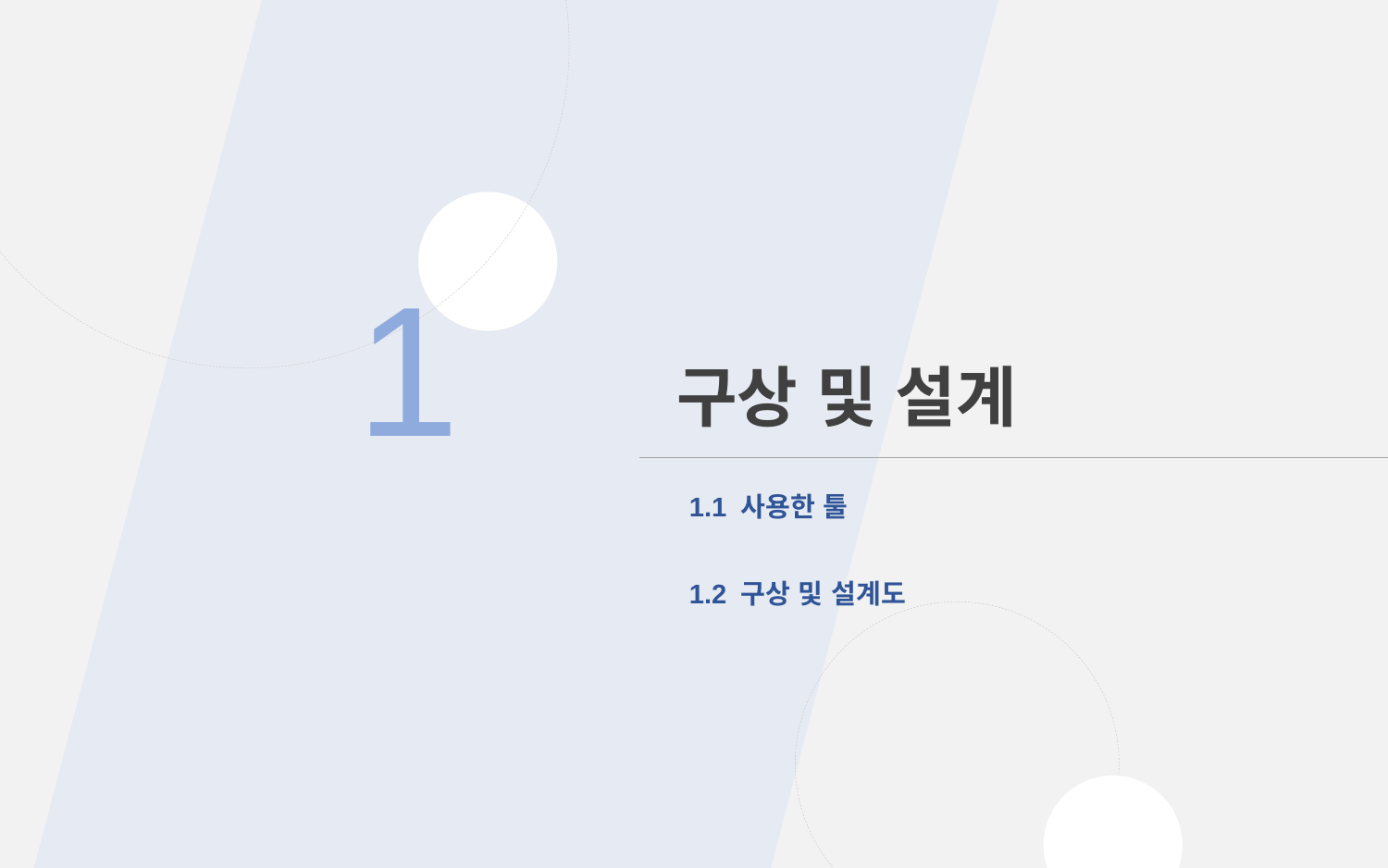

# 구상 및 설계
1
1.1 사용한 툴

1.2 구상 및 설계도